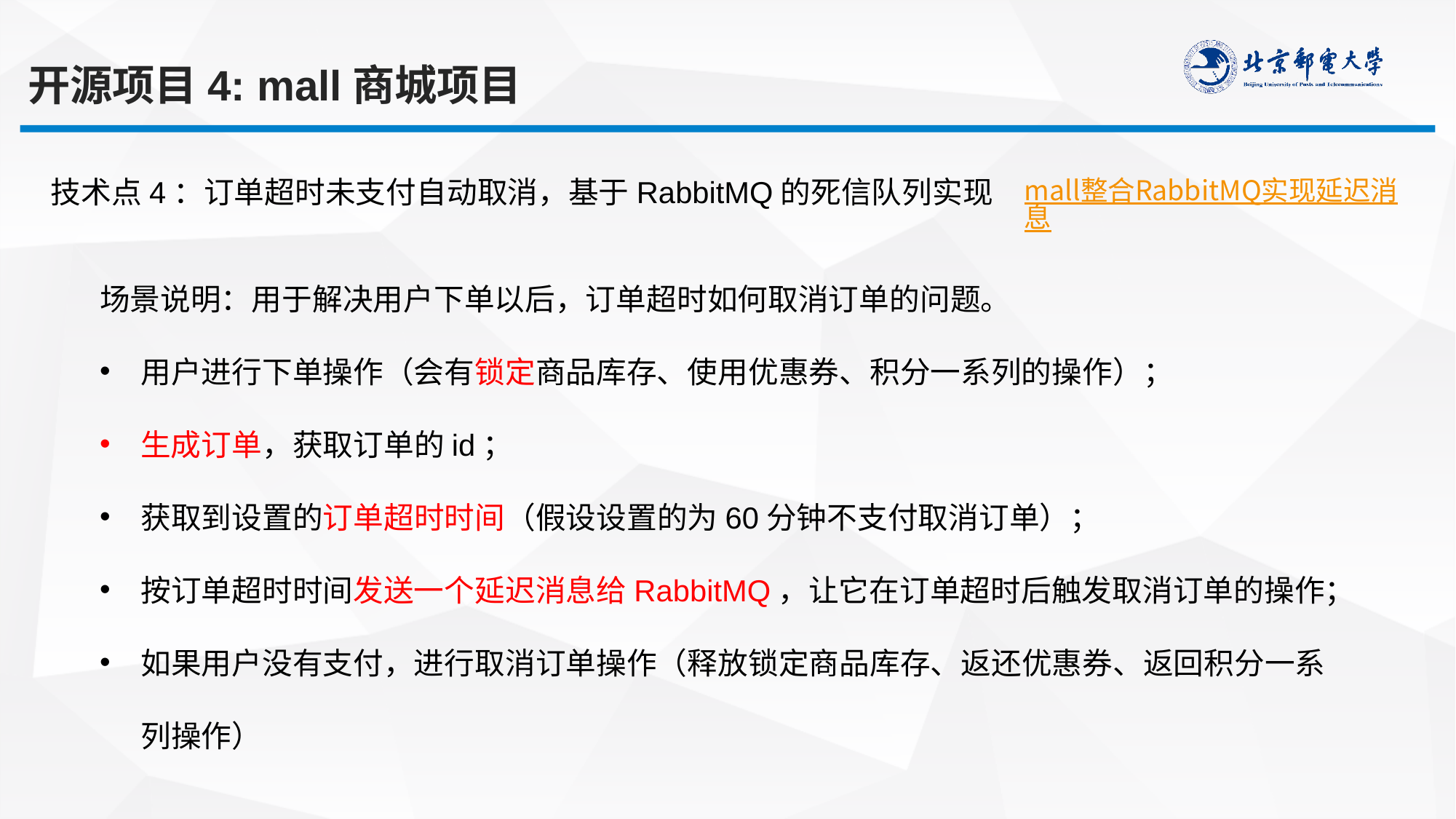

开源项目4: mall商城项目

技术点4：订单超时未支付自动取消，基于RabbitMQ的死信队列实现
mall整合RabbitMQ实现延迟消息
场景说明：用于解决用户下单以后，订单超时如何取消订单的问题。
用户进行下单操作（会有锁定商品库存、使用优惠券、积分一系列的操作）；
生成订单，获取订单的id；
获取到设置的订单超时时间（假设设置的为60分钟不支付取消订单）；
按订单超时时间发送一个延迟消息给RabbitMQ，让它在订单超时后触发取消订单的操作；
如果用户没有支付，进行取消订单操作（释放锁定商品库存、返还优惠券、返回积分一系列操作）